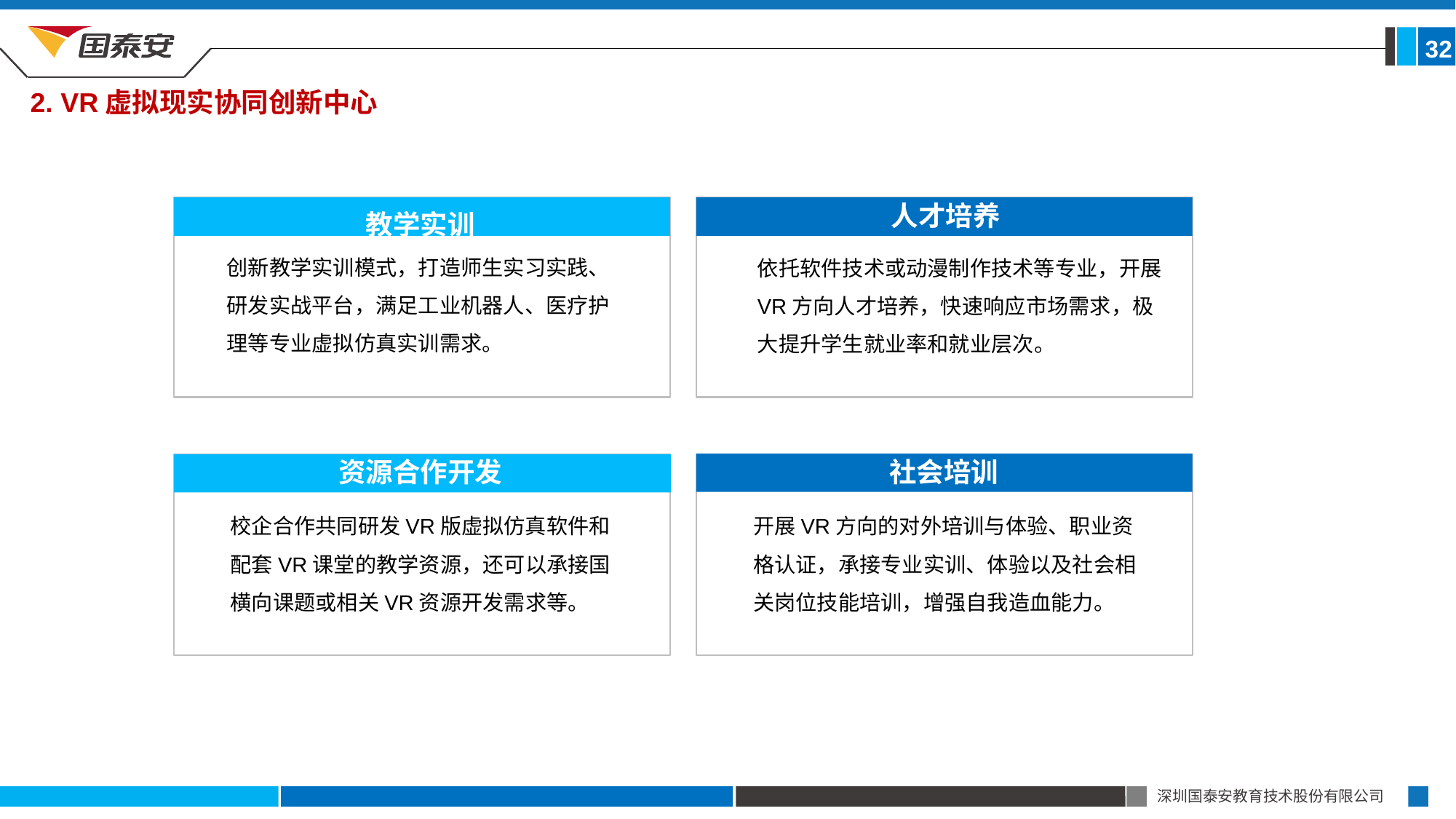

325
2. VR虚拟现实协同创新中心

教学实训
创新教学实训模式，打造师生实习实践、研发实战平台，满足工业机器人、医疗护理等专业虚拟仿真实训需求。
人才培养

依托软件技术或动漫制作技术等专业，开展VR方向人才培养，快速响应市场需求，极大提升学生就业率和就业层次。

开展VR方向的对外培训与体验、职业资格认证，承接专业实训、体验以及社会相关岗位技能培训，增强自我造血能力。

资源合作开发

校企合作共同研发VR版虚拟仿真软件和配套VR课堂的教学资源，还可以承接国横向课题或相关VR资源开发需求等。
社会培训